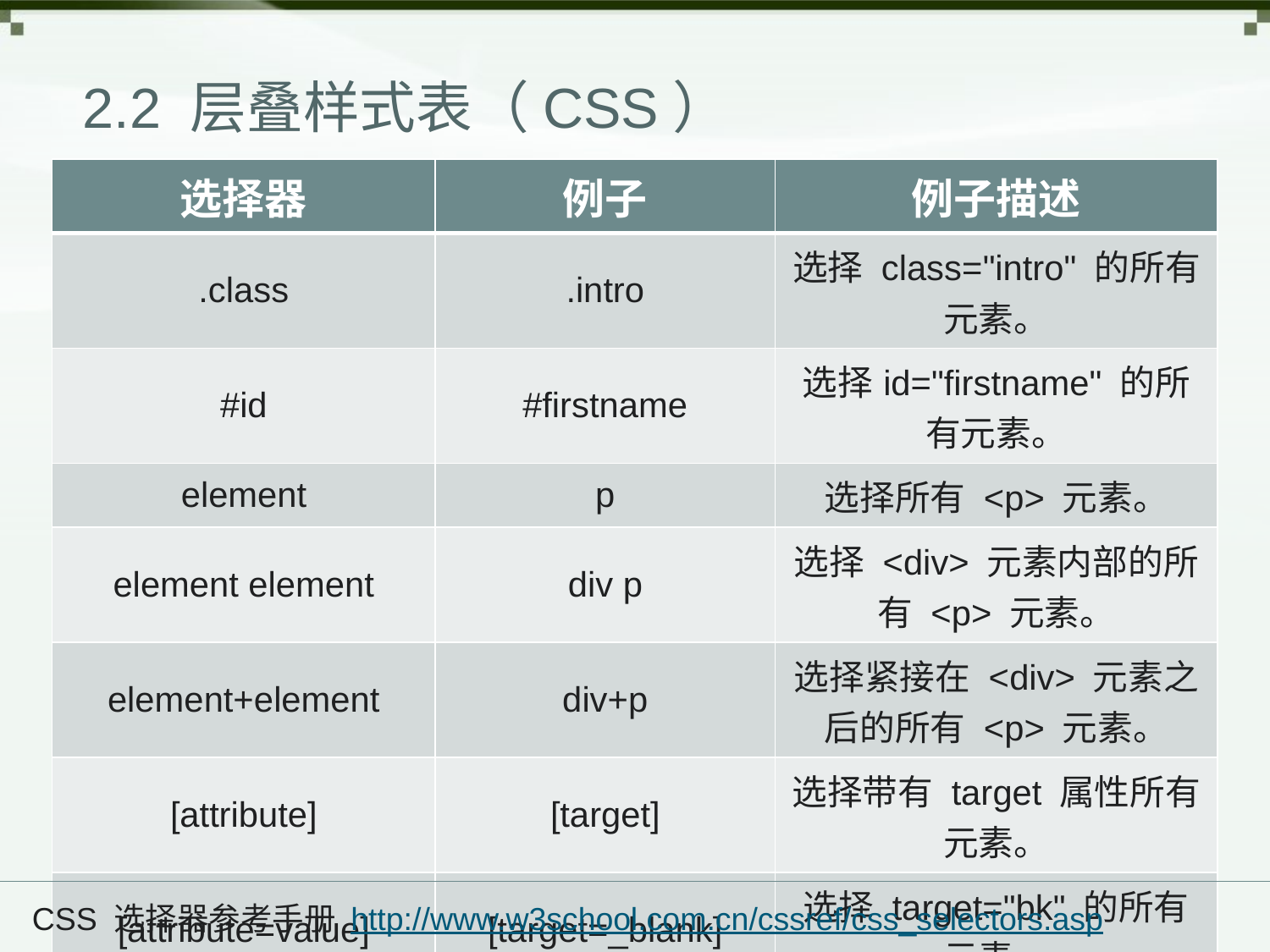

# 2.2 层叠样式表（CSS）
| 选择器 | 例子 | 例子描述 |
| --- | --- | --- |
| .class | .intro | 选择 class="intro" 的所有元素。 |
| #id | #firstname | 选择id="firstname" 的所有元素。 |
| element | p | 选择所有 <p> 元素。 |
| element element | div p | 选择 <div> 元素内部的所有 <p> 元素。 |
| element+element | div+p | 选择紧接在 <div> 元素之后的所有 <p> 元素。 |
| [attribute] | [target] | 选择带有 target 属性所有元素。 |
| [attribute=value] | [target=\_blank] | 选择 target="bk" 的所有元素。 |
CSS 选择器参考手册 http://www.w3school.com.cn/cssref/css_selectors.asp